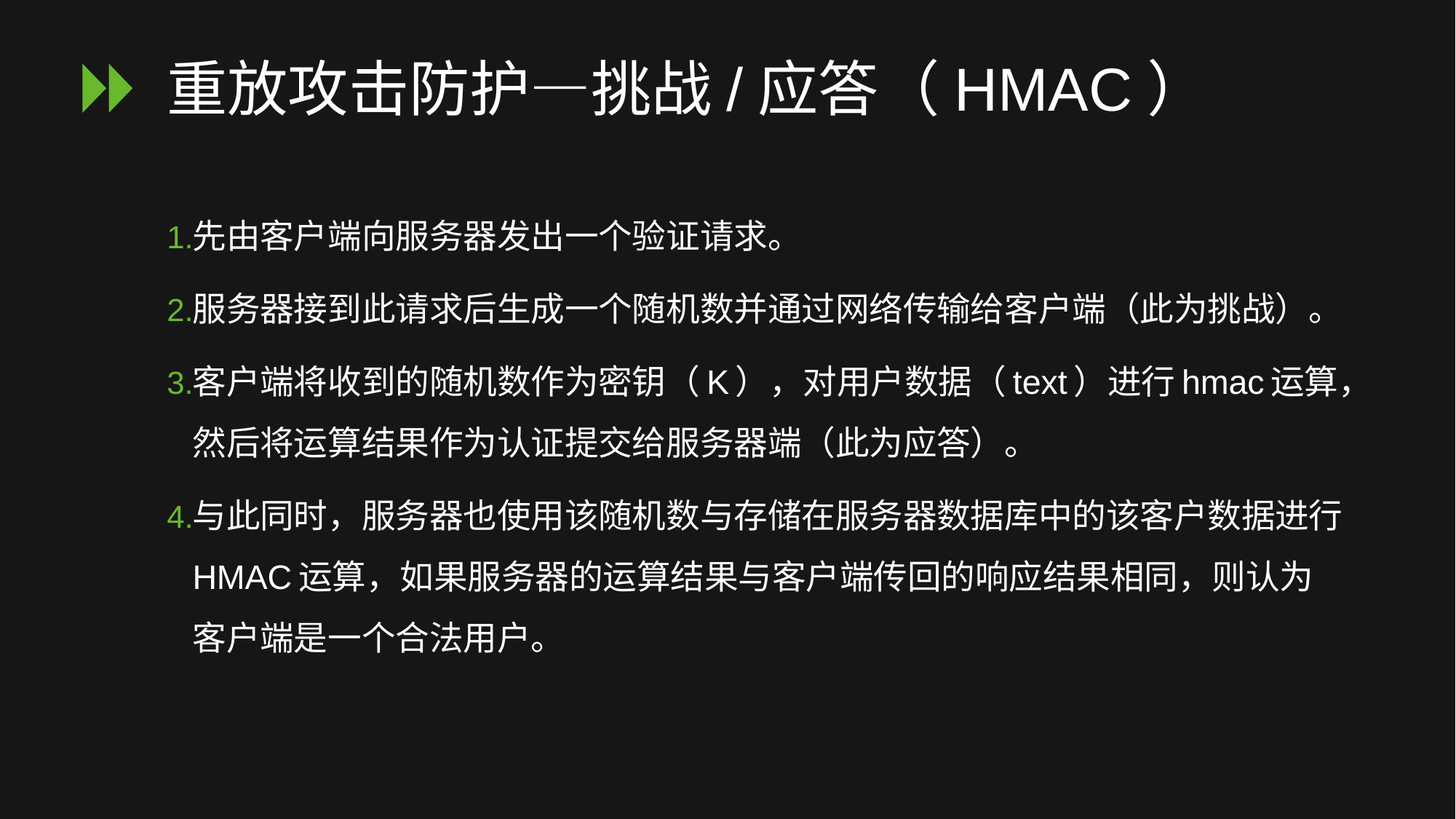

# 重放攻击防护—挑战/应答（HMAC）
先由客户端向服务器发出一个验证请求。
服务器接到此请求后生成一个随机数并通过网络传输给客户端（此为挑战）。
客户端将收到的随机数作为密钥（K），对用户数据（text）进行hmac运算，然后将运算结果作为认证提交给服务器端（此为应答）。
与此同时，服务器也使用该随机数与存储在服务器数据库中的该客户数据进行HMAC运算，如果服务器的运算结果与客户端传回的响应结果相同，则认为客户端是一个合法用户。